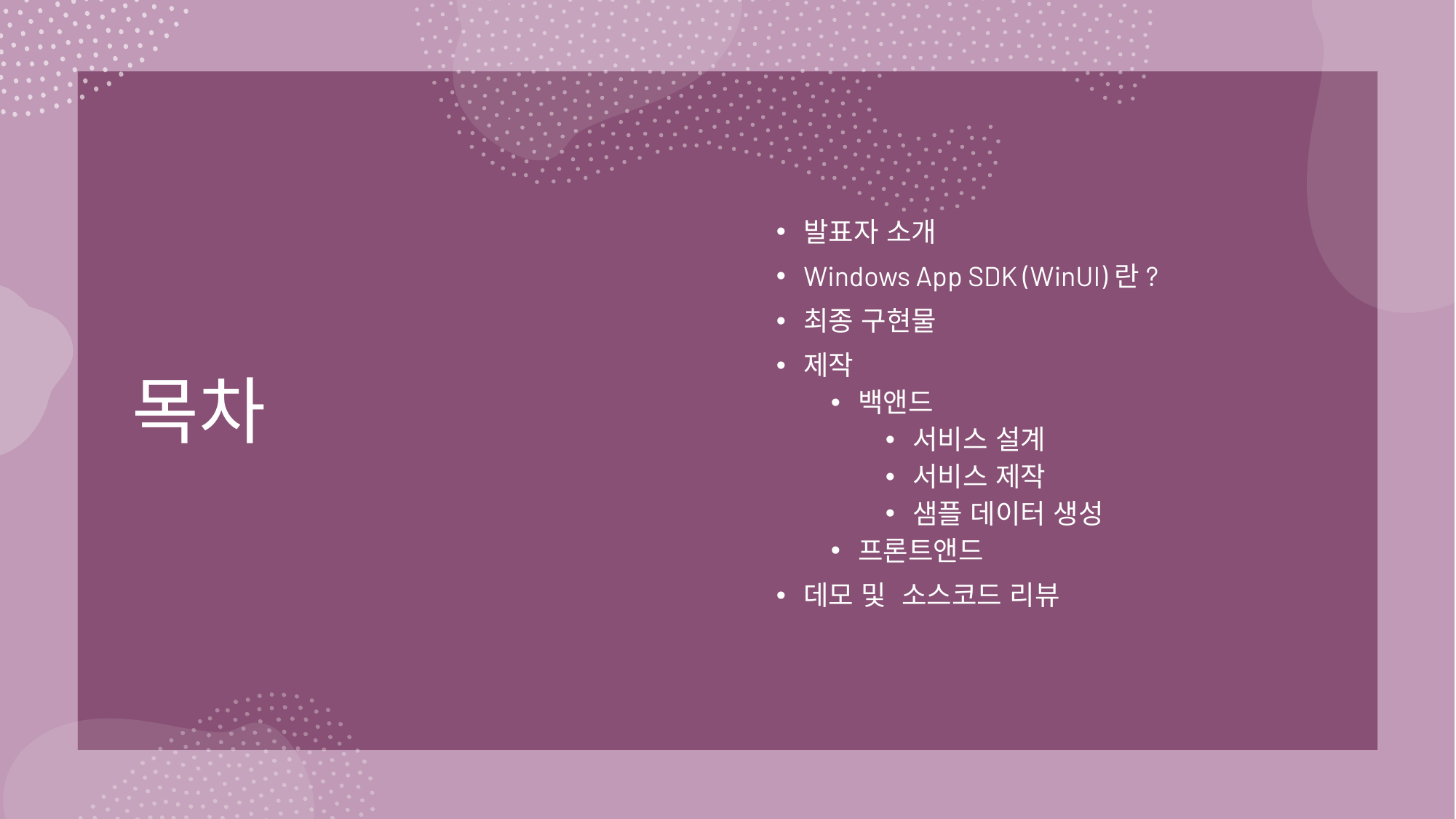

# 목차
발표자 소개
Windows App SDK (WinUI)란?
최종 구현물
제작
백앤드
서비스 설계
서비스 제작
샘플 데이터 생성
프론트앤드
데모 및  소스코드 리뷰